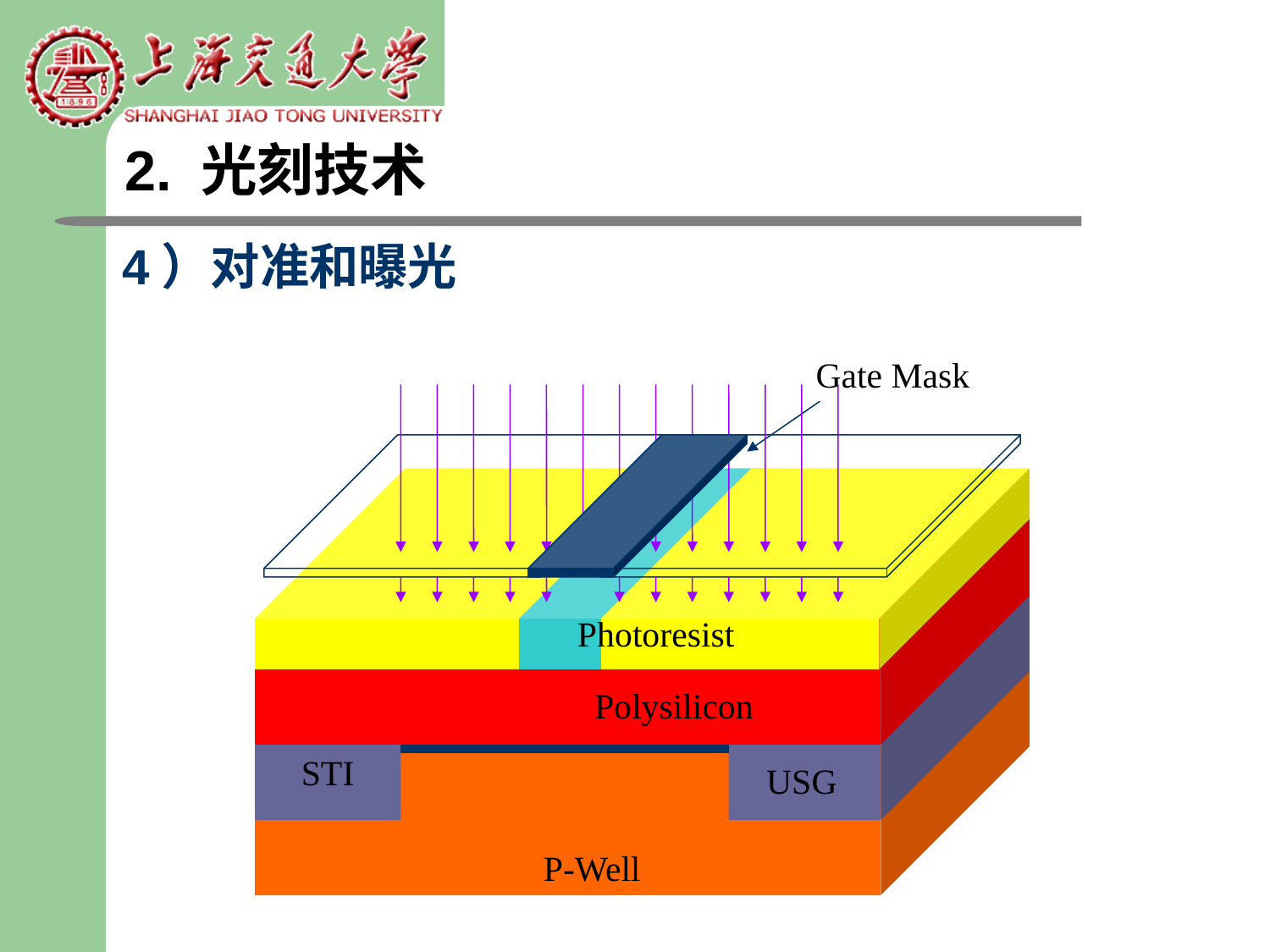

2. 光刻技术
4）对准和曝光
Gate Mask

Photoresist

Polysilicon
STI

USG
P-Well